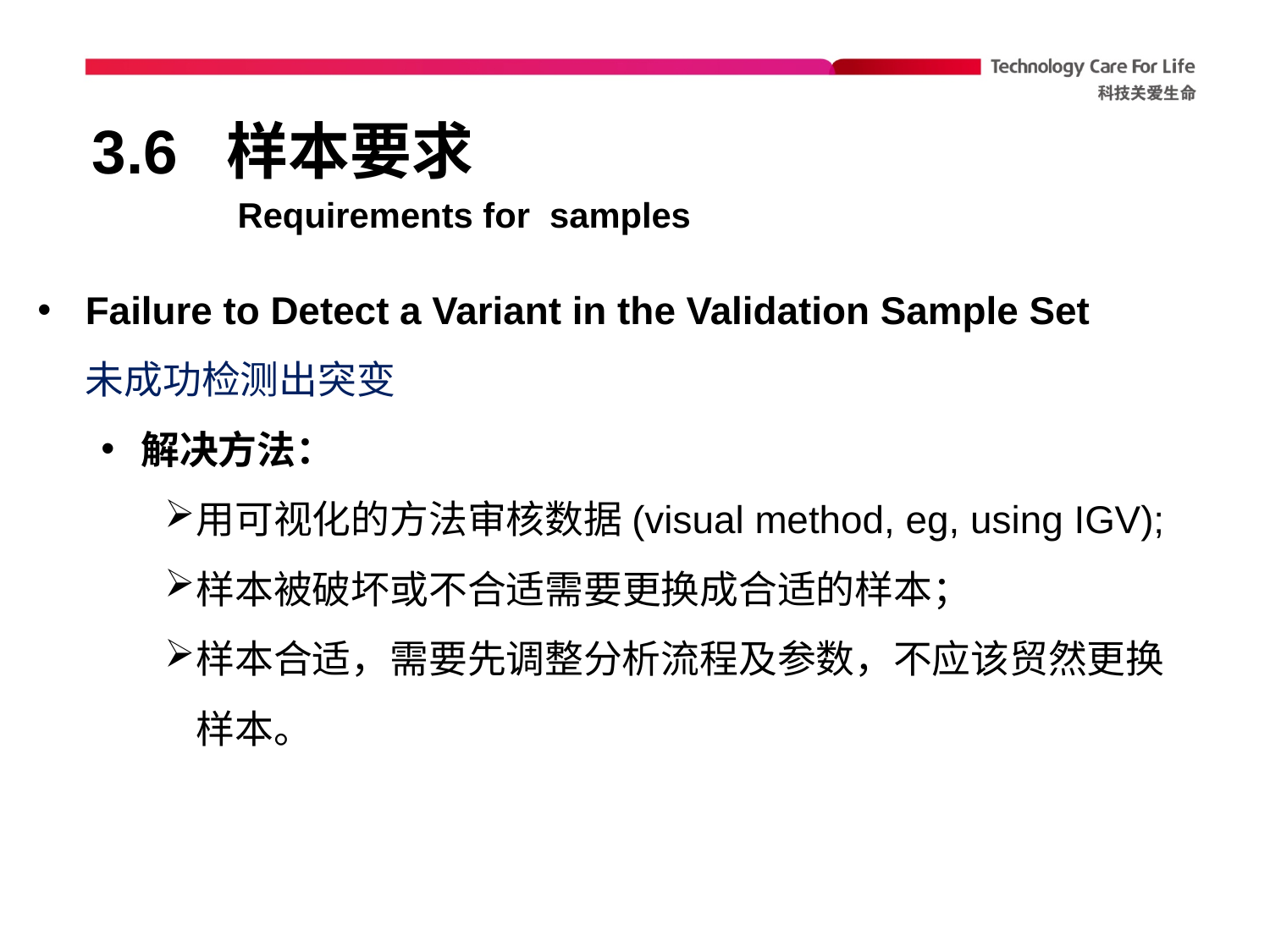

# 3.6  样本要求
Requirements for  samples
Failure to Detect a Variant in the Validation Sample Set
未成功检测出突变
解决方法：
用可视化的方法审核数据(visual method, eg, using IGV);
样本被破坏或不合适需要更换成合适的样本；
样本合适，需要先调整分析流程及参数，不应该贸然更换样本。